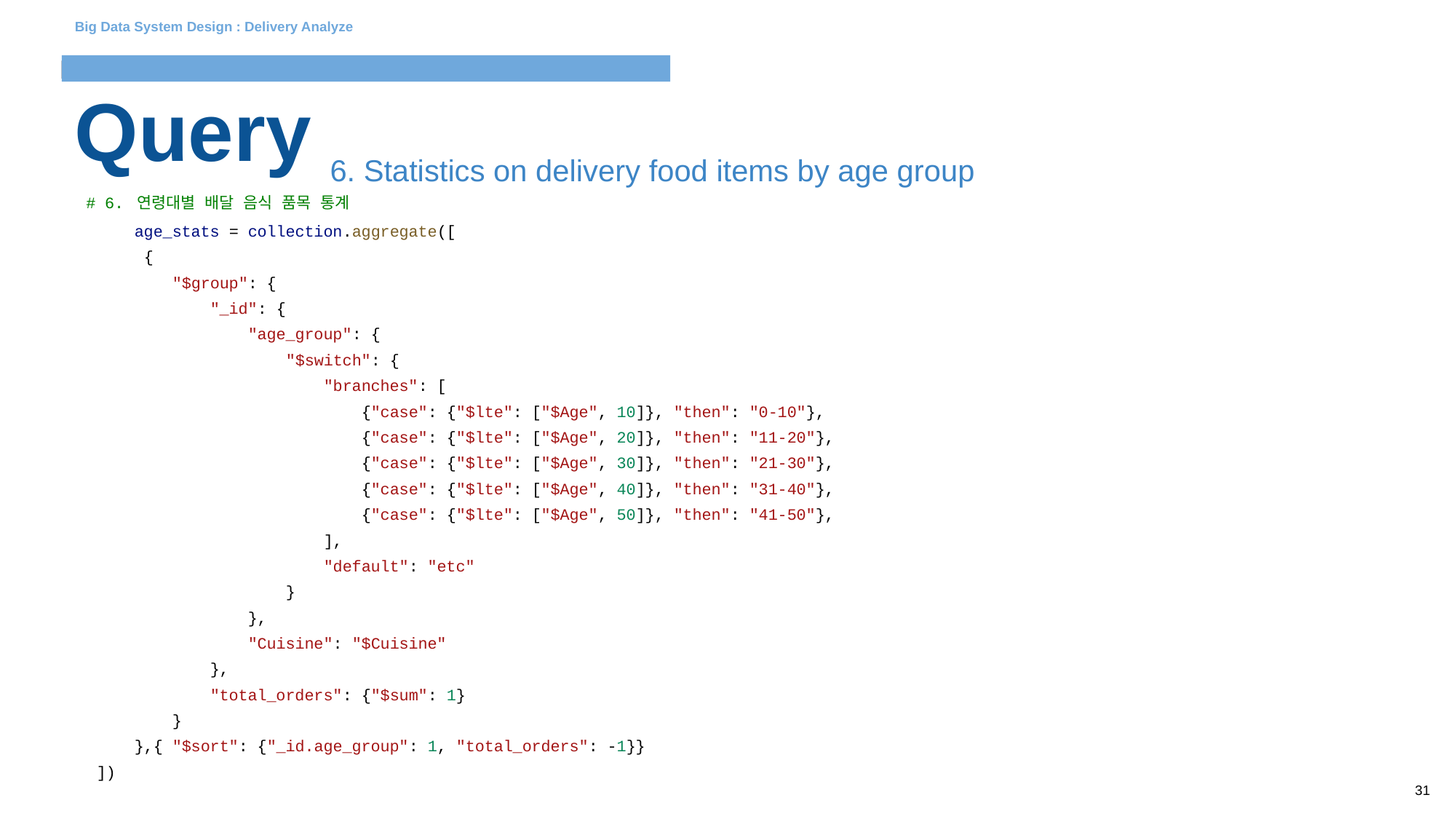

Big Data System Design : Delivery Analyze

# Query
6. Statistics on delivery food items by age group
    # 6. 연령대별 배달 음식 품목 통계
    age_stats = collection.aggregate([
     {
        "$group": {
            "_id": {
                "age_group": {
                    "$switch": {
                        "branches": [
                            {"case": {"$lte": ["$Age", 10]}, "then": "0-10"},
                            {"case": {"$lte": ["$Age", 20]}, "then": "11-20"},
                            {"case": {"$lte": ["$Age", 30]}, "then": "21-30"},
                            {"case": {"$lte": ["$Age", 40]}, "then": "31-40"},
                            {"case": {"$lte": ["$Age", 50]}, "then": "41-50"},
                        ],
                        "default": "etc"
                    }
                },
                "Cuisine": "$Cuisine"
            },
            "total_orders": {"$sum": 1}
        }
    },{ "$sort": {"_id.age_group": 1, "total_orders": -1}}
])
31